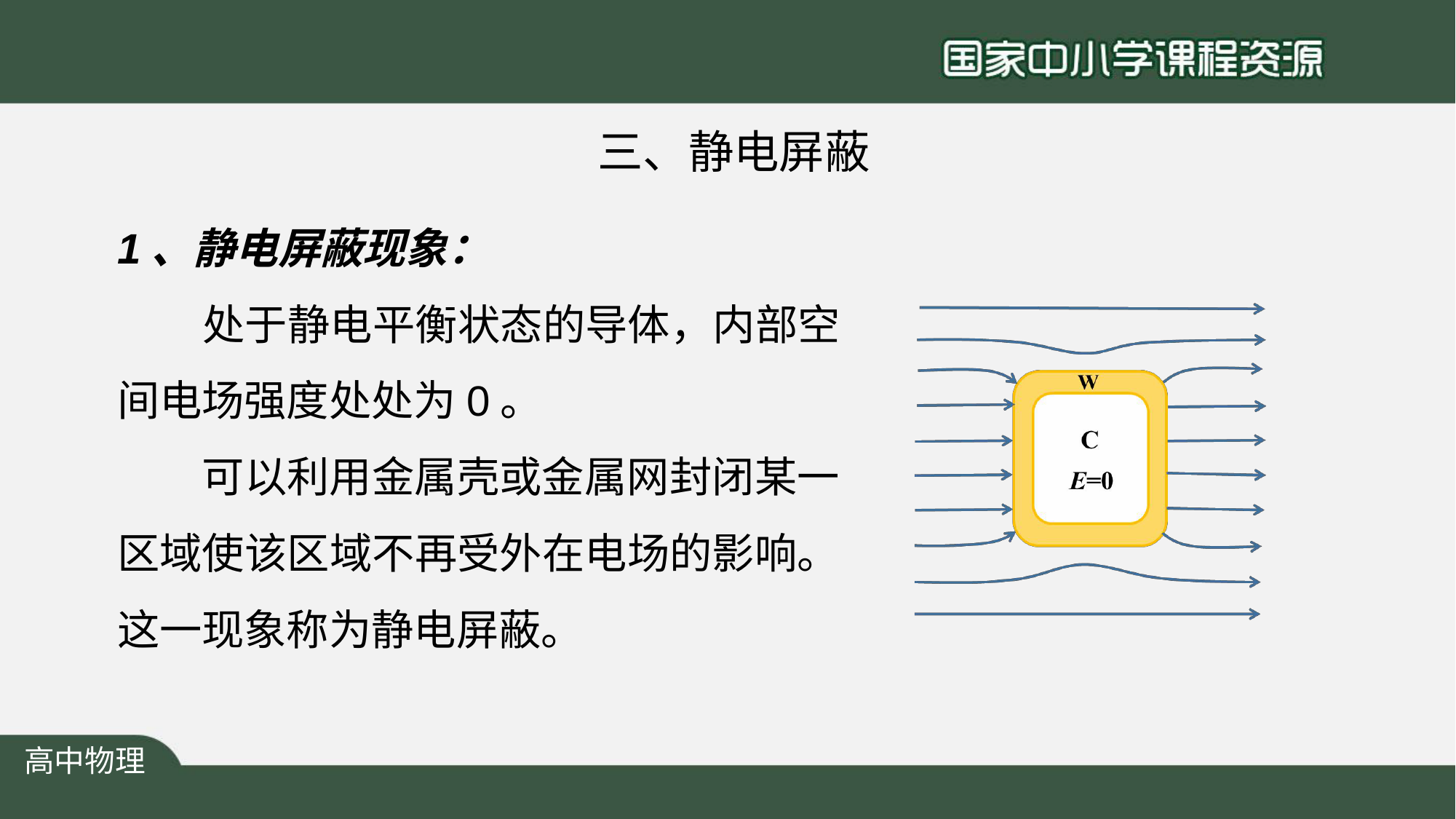

# 三、静电屏蔽
1、静电屏蔽现象：
处于静电平衡状态的导体，内部空 间电场强度处处为0。
可以利用金属壳或金属网封闭某一 区域使该区域不再受外在电场的影响。 这一现象称为静电屏蔽。

高中物理